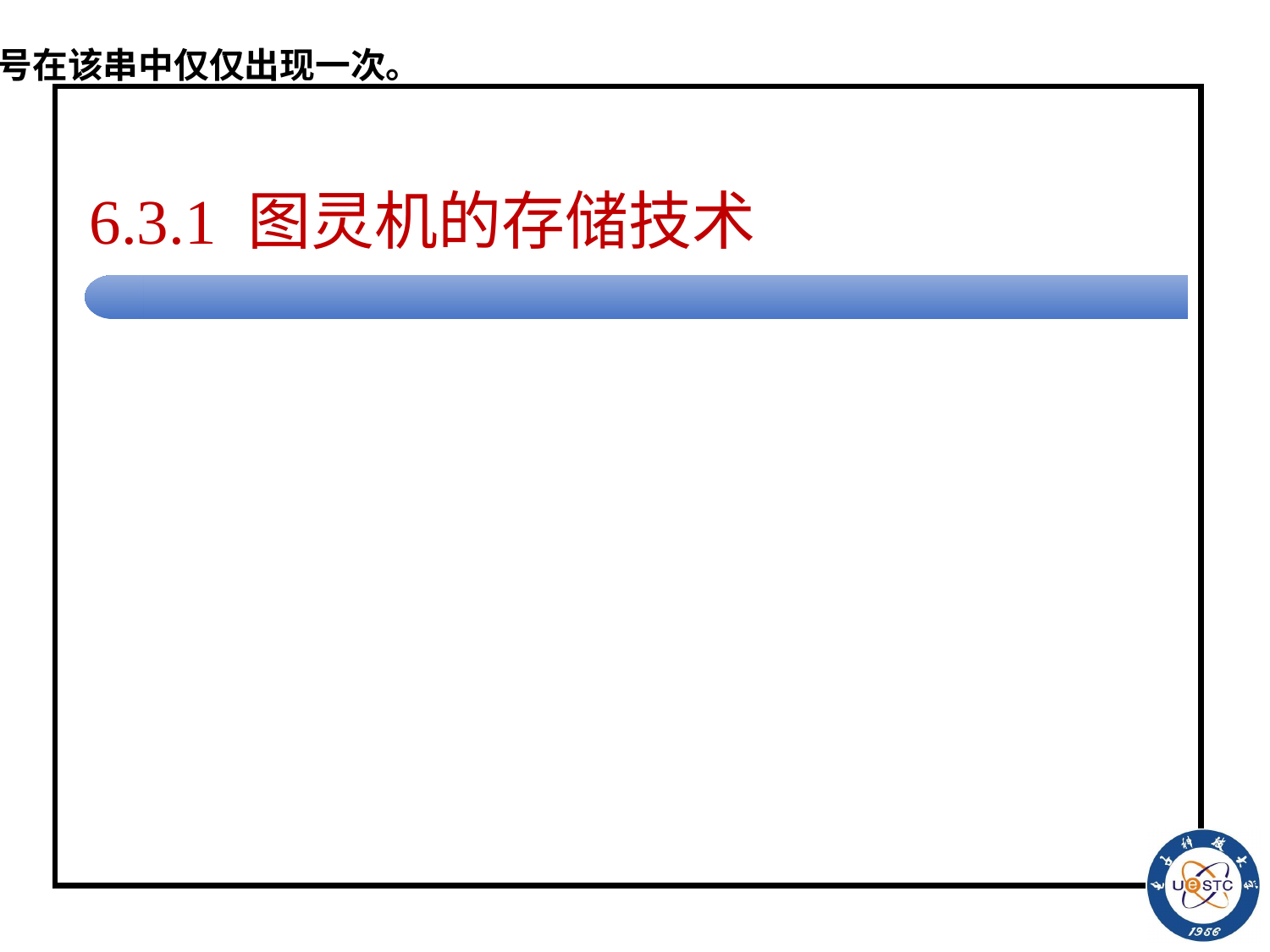

# 6.3.1 图灵机的存储技术
例6.12 构造TM识别字母表{a, b, c}上的语言L：
L中每个字符串的第一个符号在该串中仅仅出现一次。

思想：第一个符号仅仅出现一次, 则图灵机需要“记住”输入带上的第一个符号(a或b或者c)。

方法：使用二元式表示状态, 第一个分量仍然表示原来的状态；第二个分量存储带上的第一个符号。
[q, a]、[q, b]和[q, c]分别代表输入串的第一个符号为a、b和c的情况。